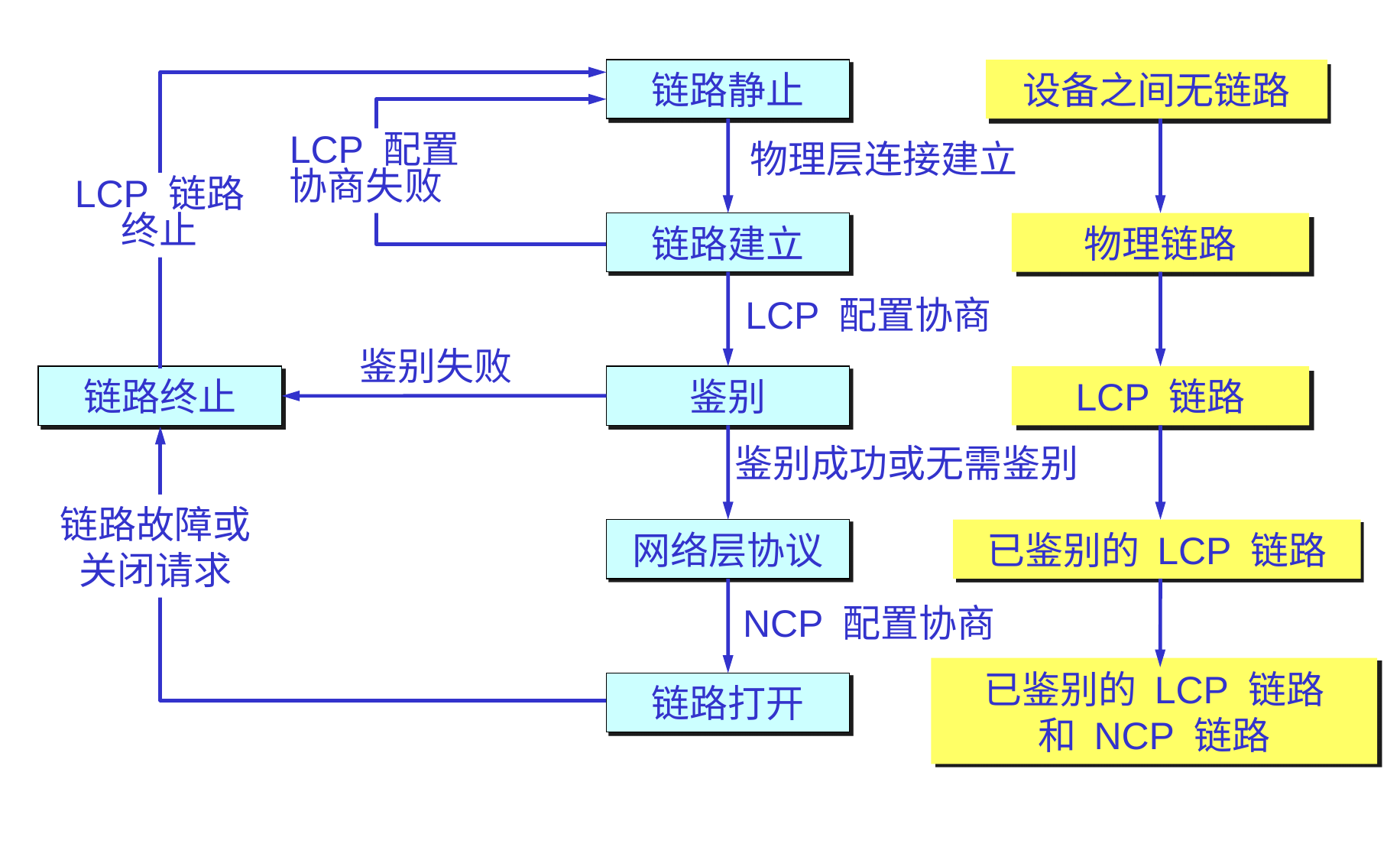

链路静止
设备之间无链路

LCP 配置
协商失败
物理层连接建立
LCP 链路
终止
链路建立
物理链路

LCP 配置协商
鉴别失败
链路终止
鉴别
LCP 链路

鉴别成功或无需鉴别
链路故障或
关闭请求
网络层协议
已鉴别的 LCP 链路

NCP 配置协商
已鉴别的 LCP 链路
和 NCP 链路
链路打开